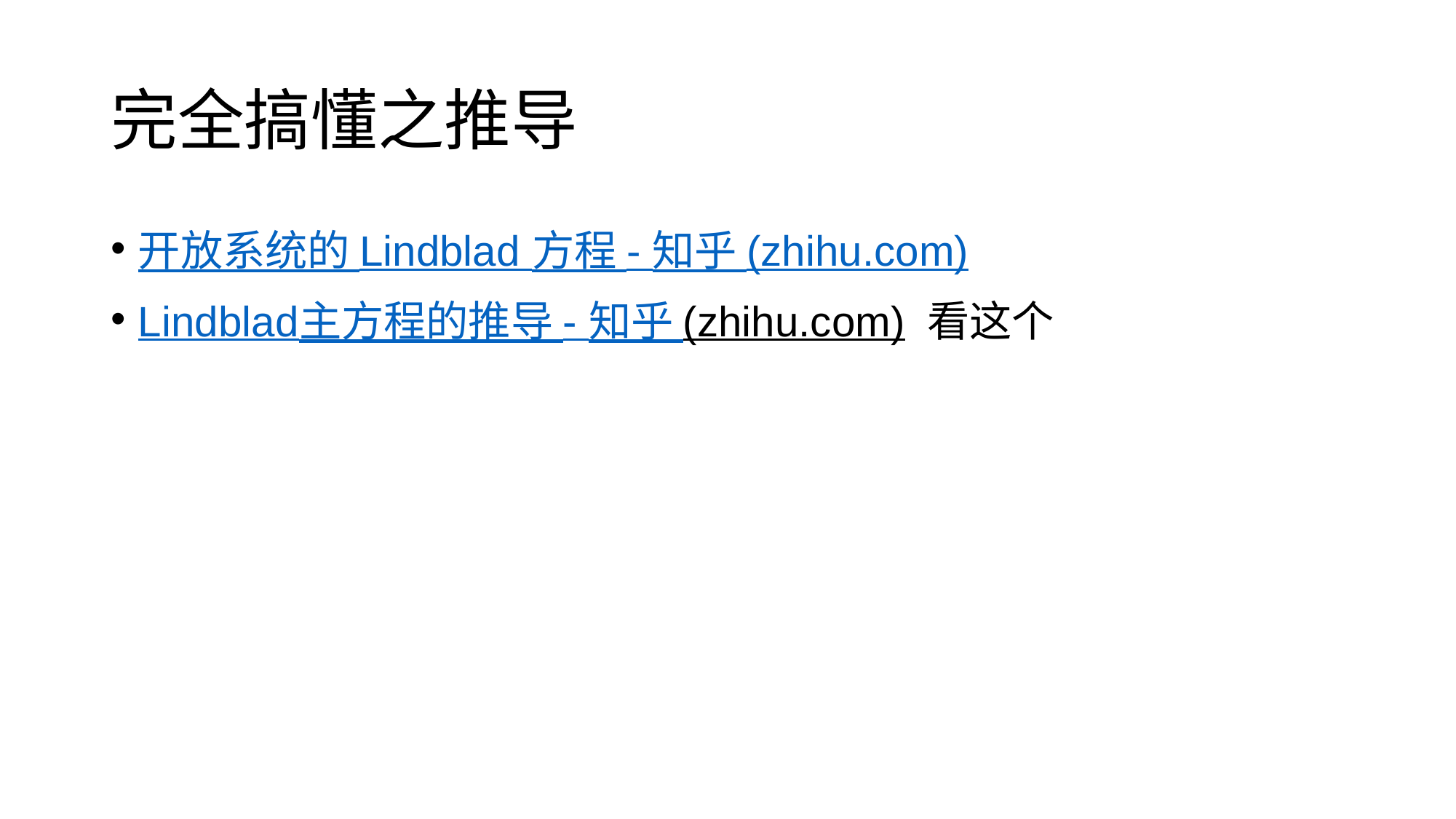

# 完全搞懂之推导
开放系统的 Lindblad 方程 - 知乎 (zhihu.com)
Lindblad主方程的推导 - 知乎 (zhihu.com) 看这个